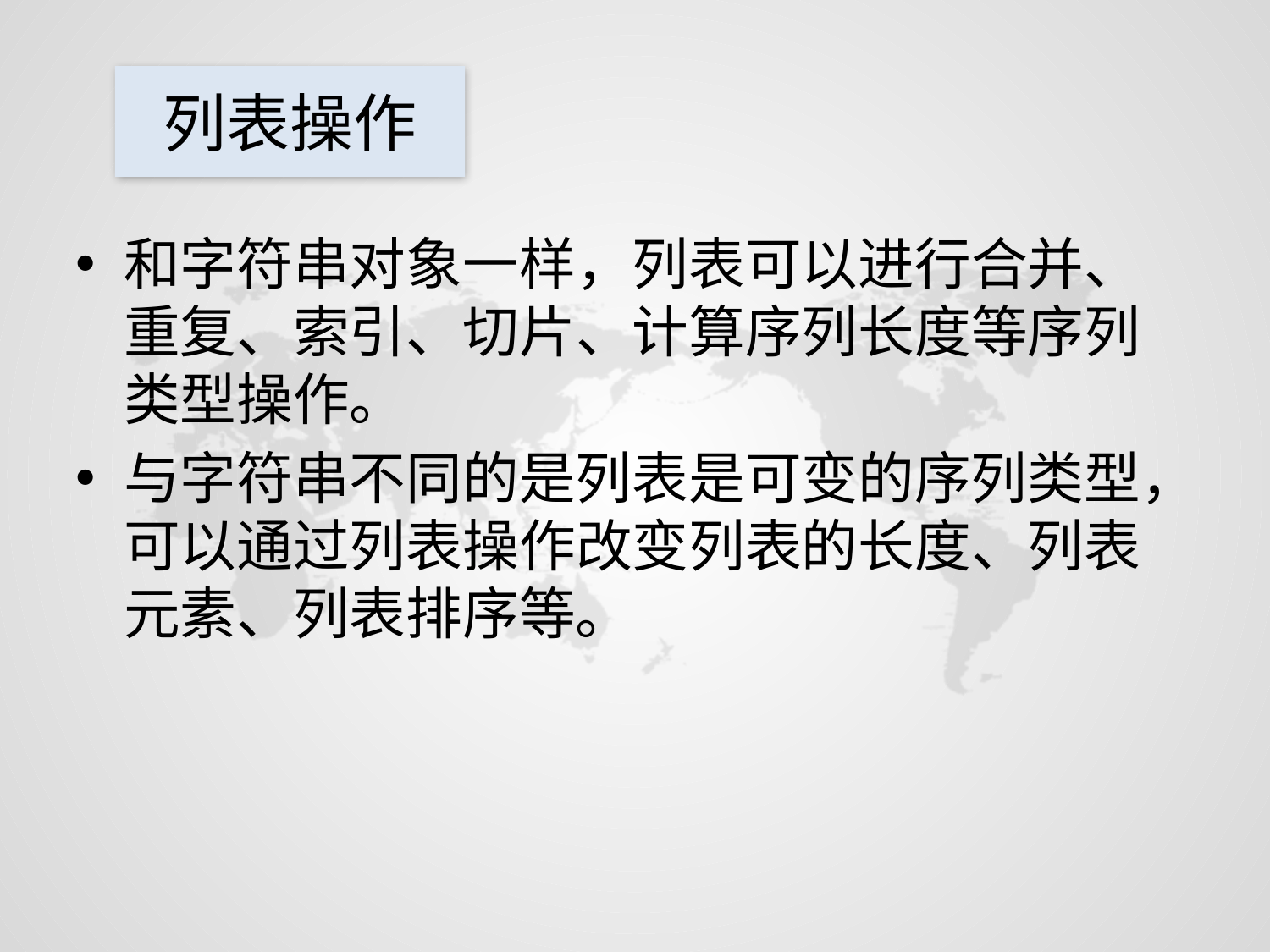

# 列表操作
和字符串对象一样，列表可以进行合并、重复、索引、切片、计算序列长度等序列类型操作。
与字符串不同的是列表是可变的序列类型，可以通过列表操作改变列表的长度、列表元素、列表排序等。